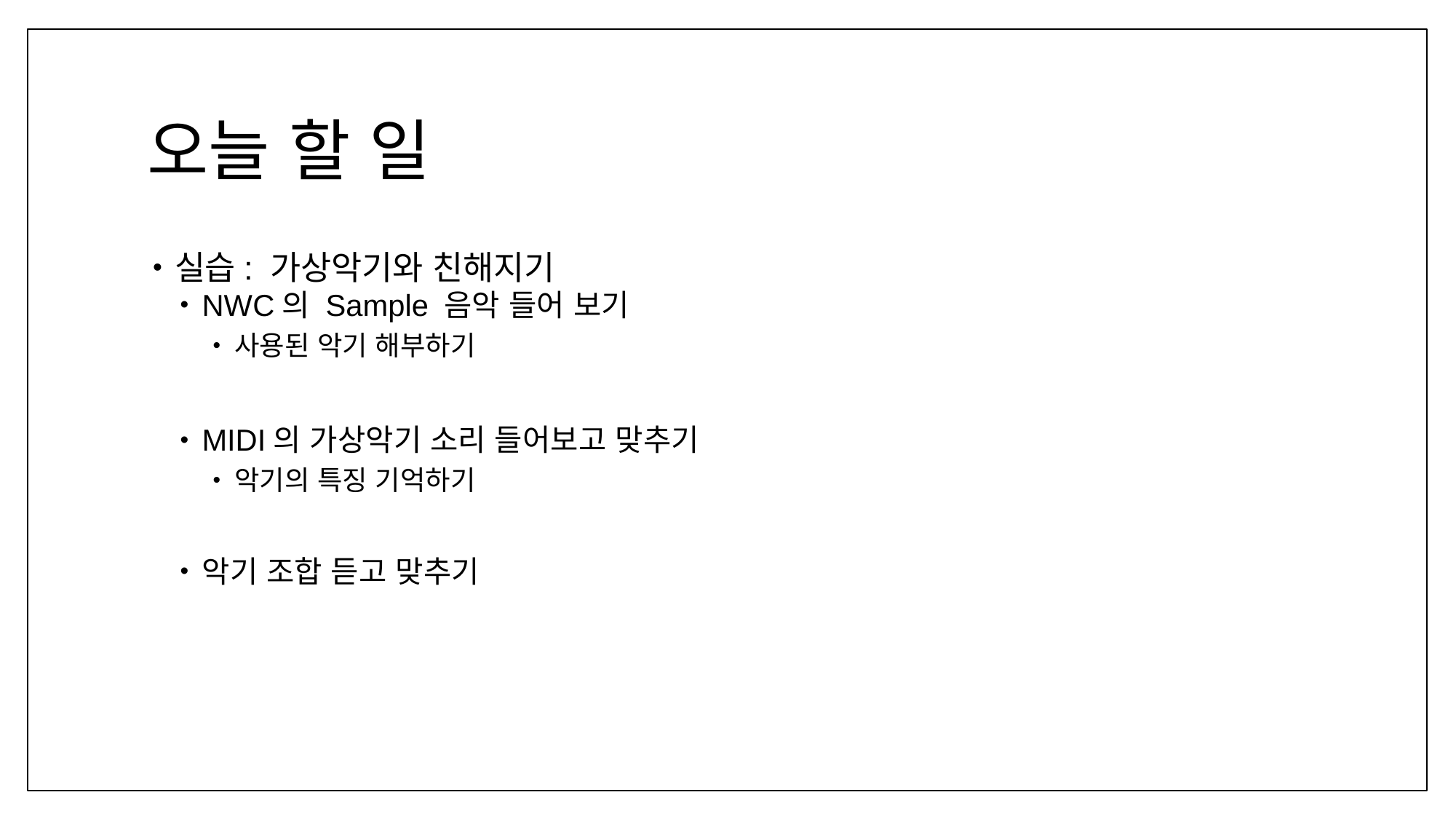

# 오늘 할 일
실습: 가상악기와 친해지기
NWC의 Sample 음악 들어 보기
사용된 악기 해부하기

MIDI의 가상악기 소리 들어보고 맞추기
악기의 특징 기억하기

악기 조합 듣고 맞추기